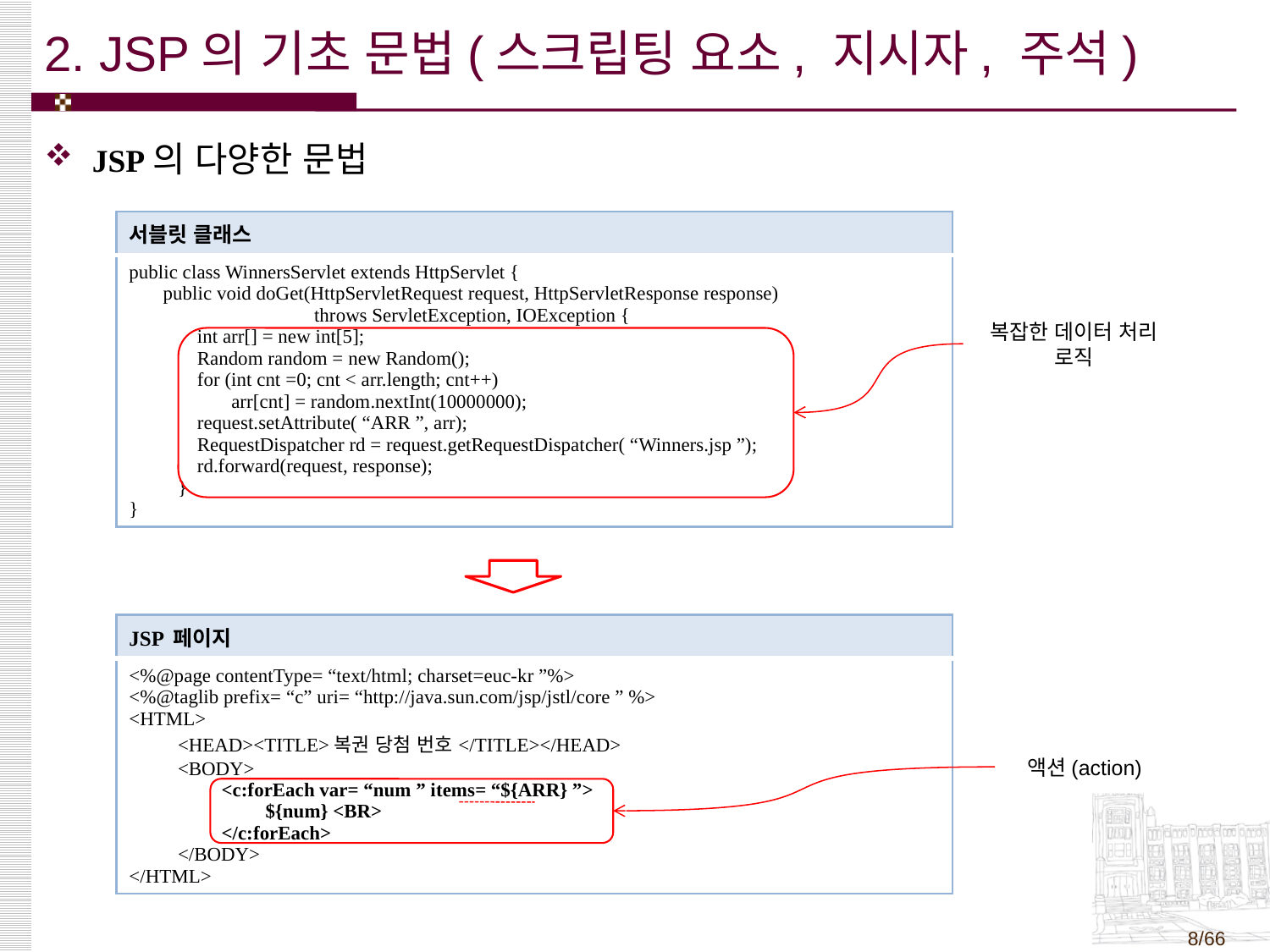

# 2. JSP의 기초 문법(스크립팅 요소, 지시자, 주석)
JSP의 다양한 문법

| 서블릿 클래스 |
| --- |
| public class WinnersServlet extends HttpServlet { public void doGet(HttpServletRequest request, HttpServletResponse response) throws ServletException, IOException { int arr[] = new int[5]; Random random = new Random(); for (int cnt =0; cnt < arr.length; cnt++) arr[cnt] = random.nextInt(10000000); request.setAttribute( “ARR ”, arr); RequestDispatcher rd = request.getRequestDispatcher( “Winners.jsp ”); rd.forward(request, response); } } |

복잡한 데이터 처리 로직

| JSP 페이지 |
| --- |
| <%@page contentType= “text/html; charset=euc-kr ”%> <%@taglib prefix= “c” uri= “http://java.sun.com/jsp/jstl/core ” %> <HTML> <HEAD><TITLE>복권 당첨 번호</TITLE></HEAD> <BODY> <c:forEach var= “num ” items= “${ARR} ”> ${num} <BR> </c:forEach> </BODY> </HTML> |
액션(action)